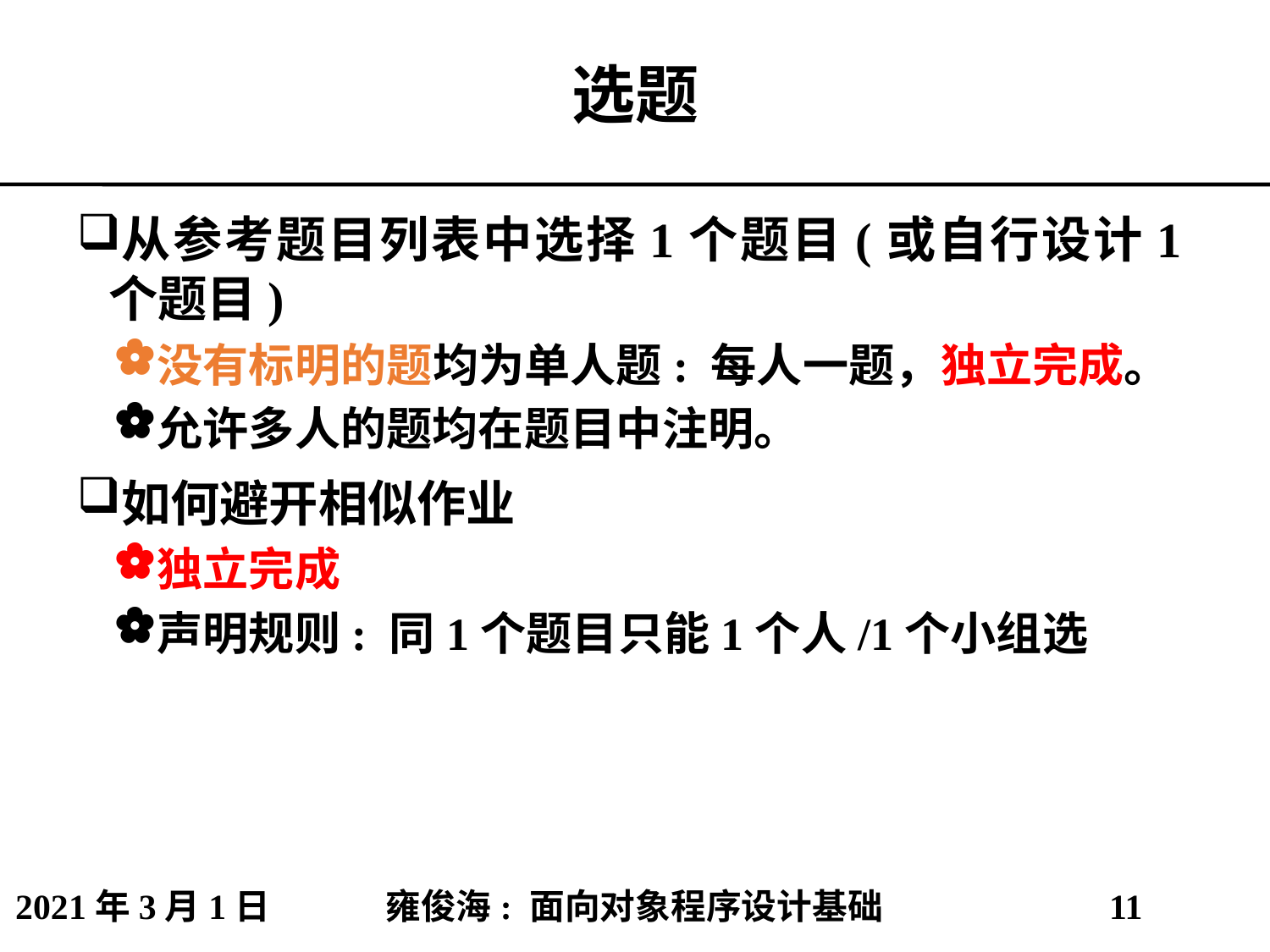

# 选题

从参考题目列表中选择1个题目(或自行设计1个题目)
没有标明的题均为单人题: 每人一题，独立完成。
允许多人的题均在题目中注明。
如何避开相似作业
独立完成
声明规则: 同1个题目只能1个人/1个小组选
2021年3月1日
雍俊海: 面向对象程序设计基础
11